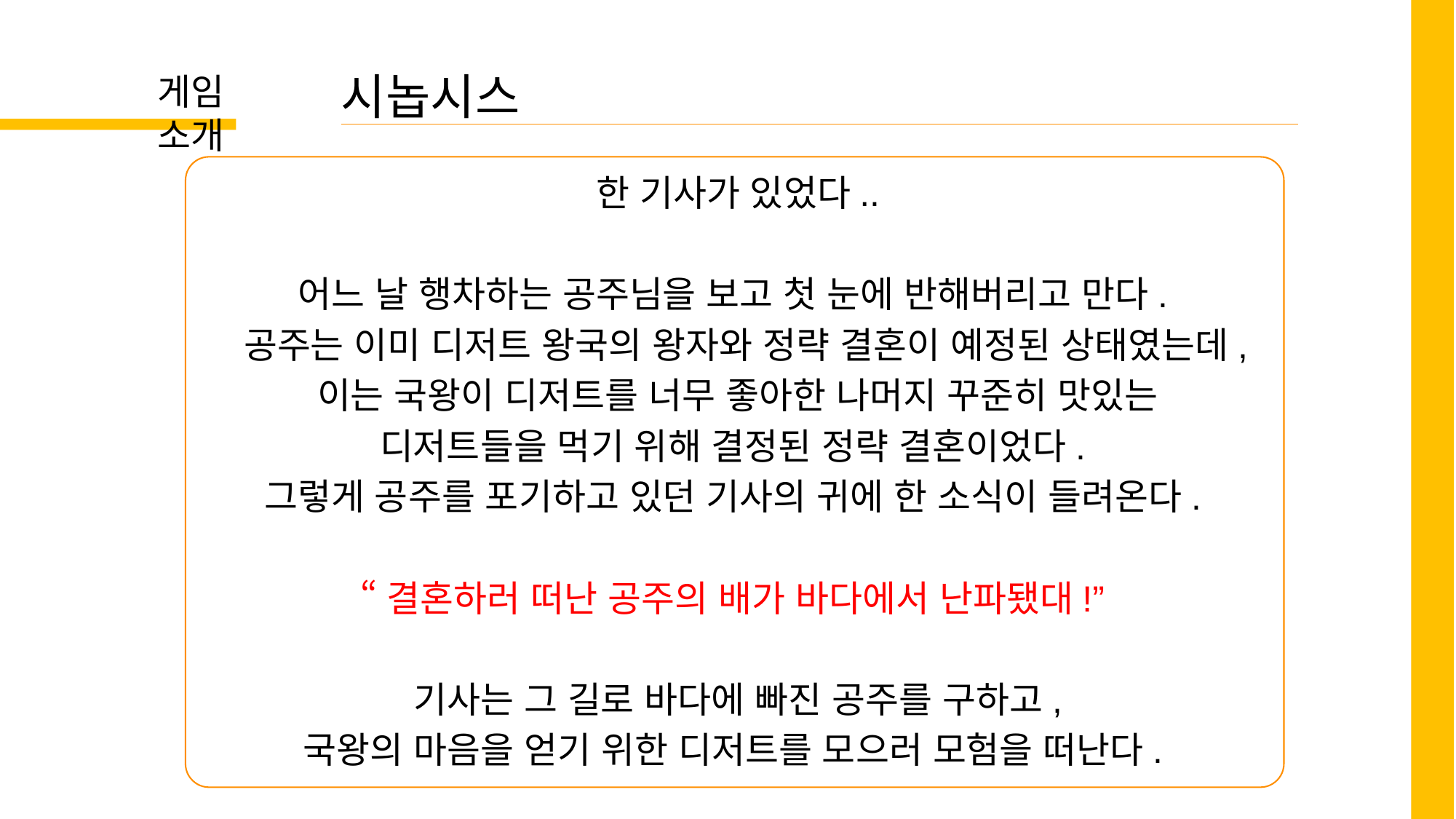

시놉시스
게임 소개

한 기사가 있었다..

어느 날 행차하는 공주님을 보고 첫 눈에 반해버리고 만다.
공주는 이미 디저트 왕국의 왕자와 정략 결혼이 예정된 상태였는데,
이는 국왕이 디저트를 너무 좋아한 나머지 꾸준히 맛있는
디저트들을 먹기 위해 결정된 정략 결혼이었다.
그렇게 공주를 포기하고 있던 기사의 귀에 한 소식이 들려온다.

“결혼하러 떠난 공주의 배가 바다에서 난파됐대!”

기사는 그 길로 바다에 빠진 공주를 구하고,
국왕의 마음을 얻기 위한 디저트를 모으러 모험을 떠난다.